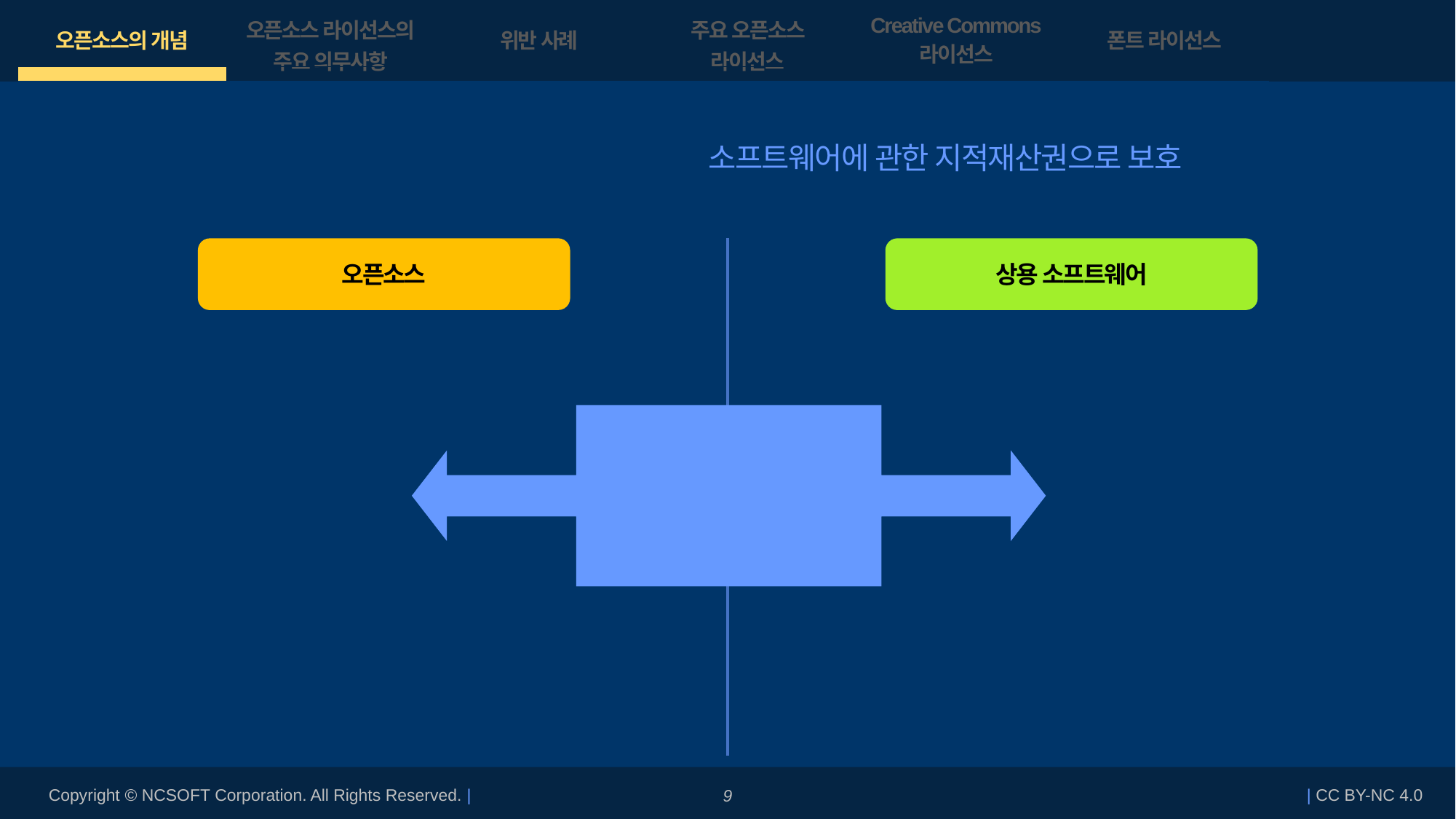

| 오픈소스의 개념 | 오픈소스 라이선스의 주요 의무사항 | 위반 사례 | 주요 오픈소스 라이선스 | Creative Commons 라이선스 | 폰트 라이선스 |
| --- | --- | --- | --- | --- | --- |
|  |  |  |  |  |  |
하지만 오픈소스와 상용 소프트웨어 모두 소프트웨어에 관한 지적재산권으로 보호되며
위반 시 지적재산권법에 의해 손해배상 또는 형사처벌을 받을 수 있습니다.
오픈소스
상용 소프트웨어

소프트웨어에 관한
지적재산권법 적용